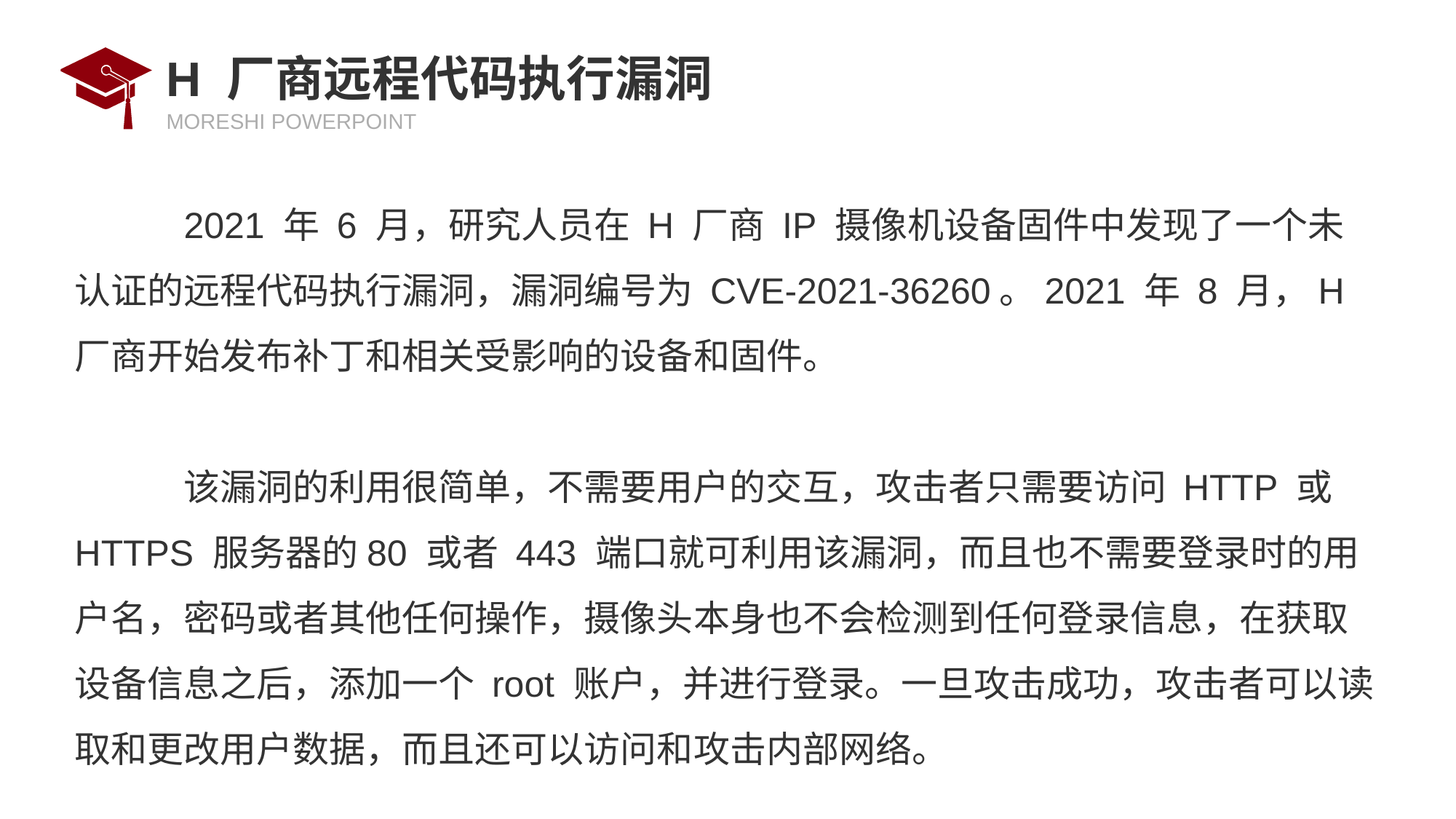

# H 厂商远程代码执行漏洞
	2021 年 6 月，研究人员在 H 厂商 IP 摄像机设备固件中发现了一个未认证的远程代码执行漏洞，漏洞编号为 CVE-2021-36260。2021 年 8 月，H 厂商开始发布补丁和相关受影响的设备和固件。

	该漏洞的利用很简单，不需要用户的交互，攻击者只需要访问 HTTP 或 HTTPS 服务器的80 或者 443 端口就可利用该漏洞，而且也不需要登录时的用户名，密码或者其他任何操作，摄像头本身也不会检测到任何登录信息，在获取设备信息之后，添加一个 root 账户，并进行登录。一旦攻击成功，攻击者可以读取和更改用户数据，而且还可以访问和攻击内部网络。